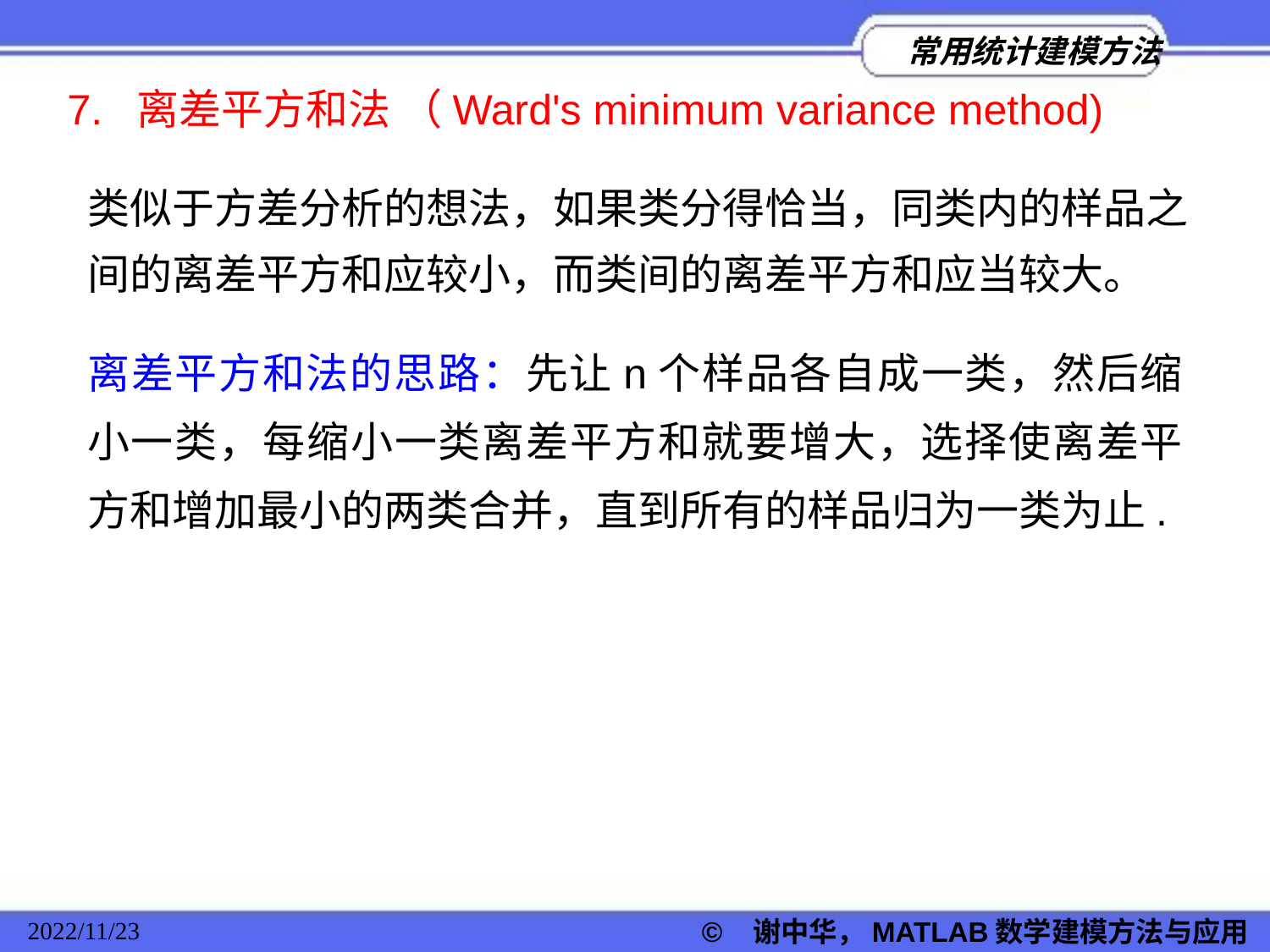

7.  离差平方和法 （Ward's minimum variance method)
类似于方差分析的想法，如果类分得恰当，同类内的样品之间的离差平方和应较小，而类间的离差平方和应当较大。
离差平方和法的思路：先让n个样品各自成一类，然后缩小一类，每缩小一类离差平方和就要增大，选择使离差平方和增加最小的两类合并，直到所有的样品归为一类为止.
©   谢中华，MATLAB数学建模方法与应用
2022/11/23